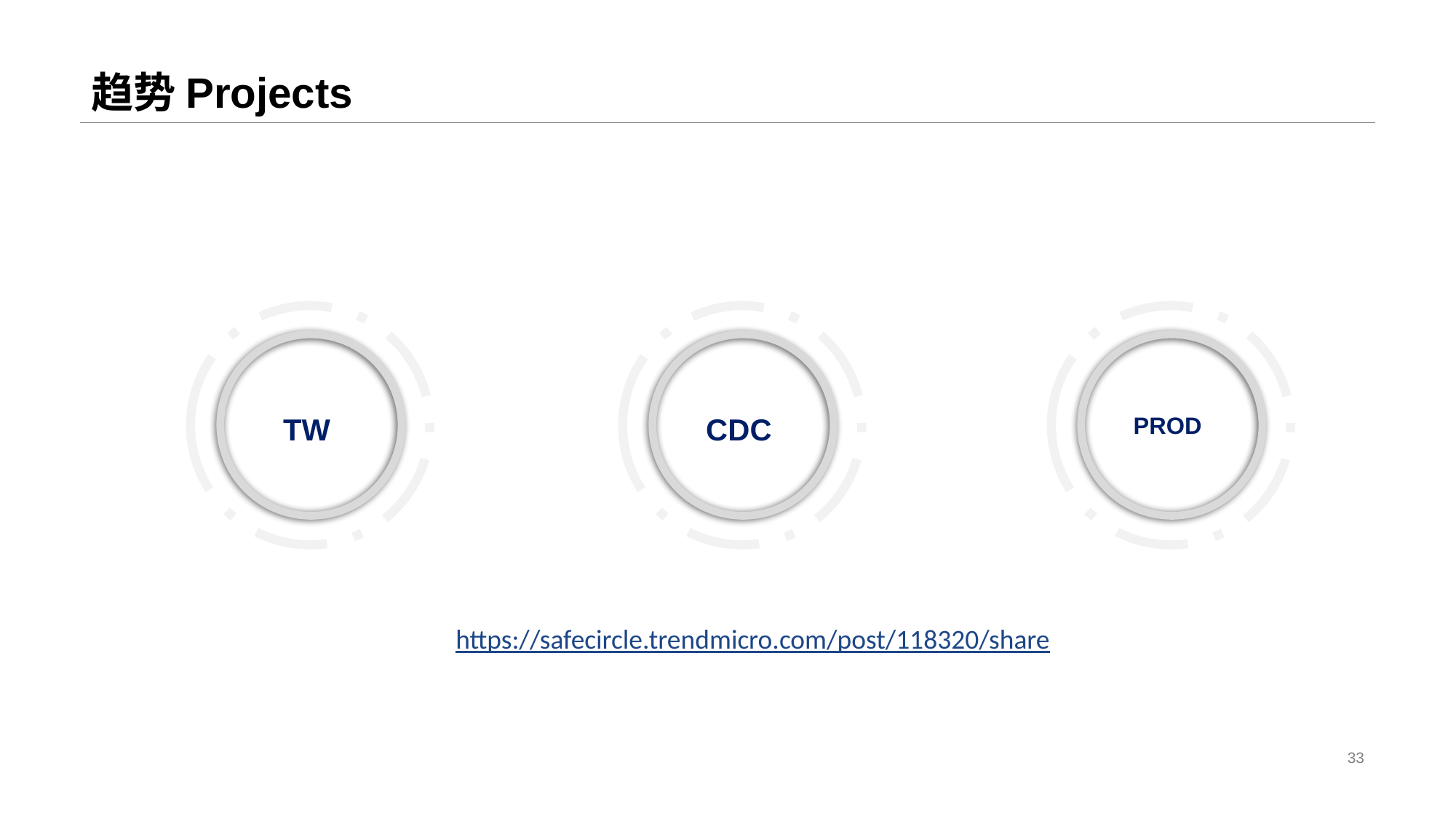

# 趋势Projects

TW

CDC

PROD
https://safecircle.trendmicro.com/post/118320/share
33